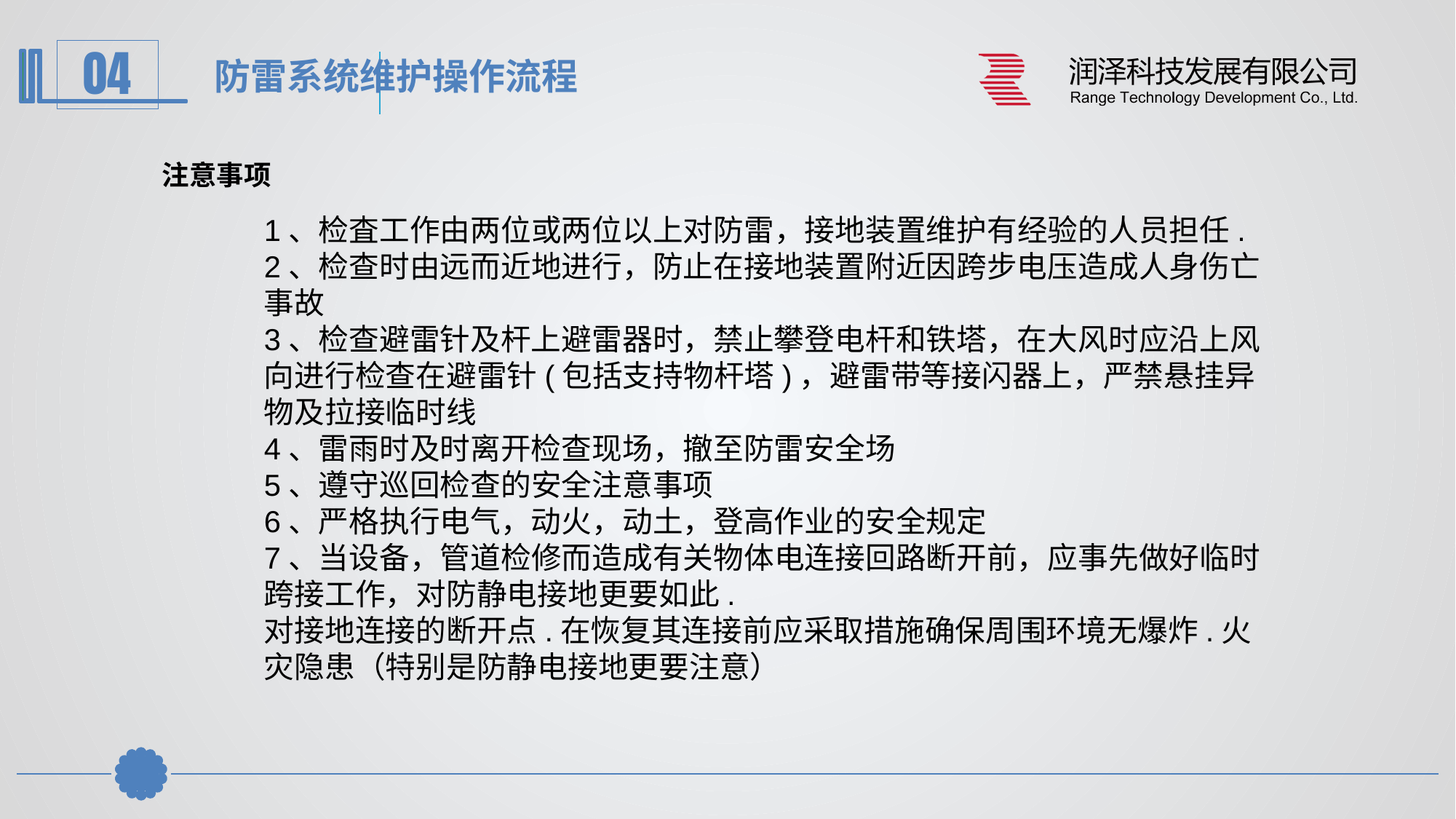

防雷系统维护操作流程
注意事项
1、检査工作由两位或两位以上对防雷，接地装置维护有经验的人员担任.
2、检查时由远而近地进行，防止在接地装置附近因跨步电压造成人身伤亡事故
3、检查避雷针及杆上避雷器时，禁止攀登电杆和铁塔，在大风时应沿上风向进行检查在避雷针(包括支持物杆塔)，避雷带等接闪器上，严禁悬挂异物及拉接临时线
4、雷雨时及时离开检查现场，撤至防雷安全场
5、遵守巡回检查的安全注意事项
6、严格执行电气，动火，动土，登高作业的安全规定
7、当设备，管道检修而造成有关物体电连接回路断开前，应事先做好临时跨接工作，对防静电接地更要如此.
对接地连接的断开点.在恢复其连接前应采取措施确保周围环境无爆炸.火灾隐患（特别是防静电接地更要注意）

16